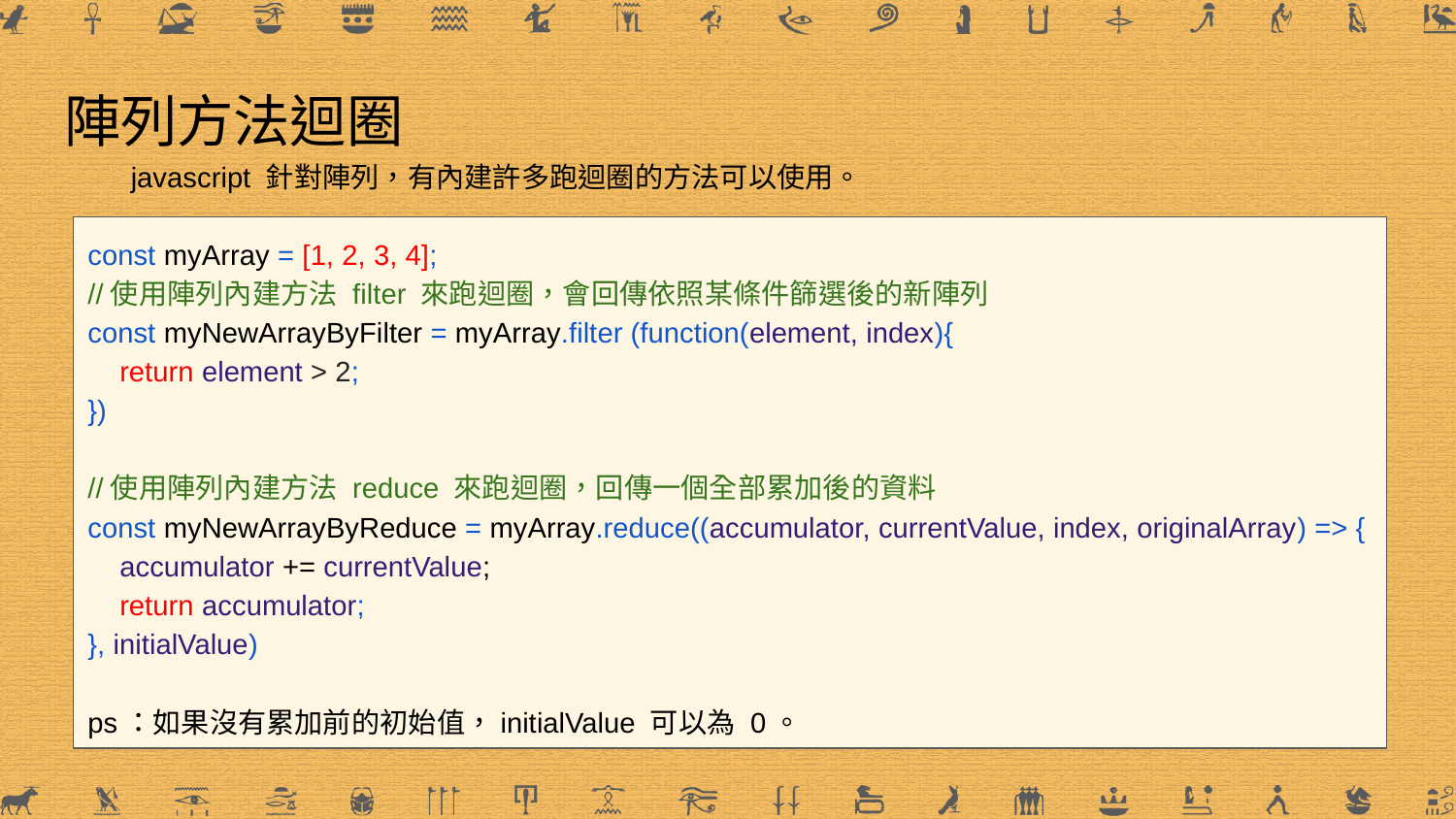

# 陣列方法迴圈
javascript 針對陣列，有內建許多跑迴圈的方法可以使用。
const myArray = [1, 2, 3, 4];
//使用陣列內建方法 filter 來跑迴圈，會回傳依照某條件篩選後的新陣列
const myNewArrayByFilter = myArray.filter (function(element, index){
    return element > 2;
})

//使用陣列內建方法 reduce 來跑迴圈，回傳一個全部累加後的資料
const myNewArrayByReduce = myArray.reduce((accumulator, currentValue, index, originalArray) => {
    accumulator += currentValue;
    return accumulator;
}, initialValue)

ps：如果沒有累加前的初始值，initialValue 可以為 0。